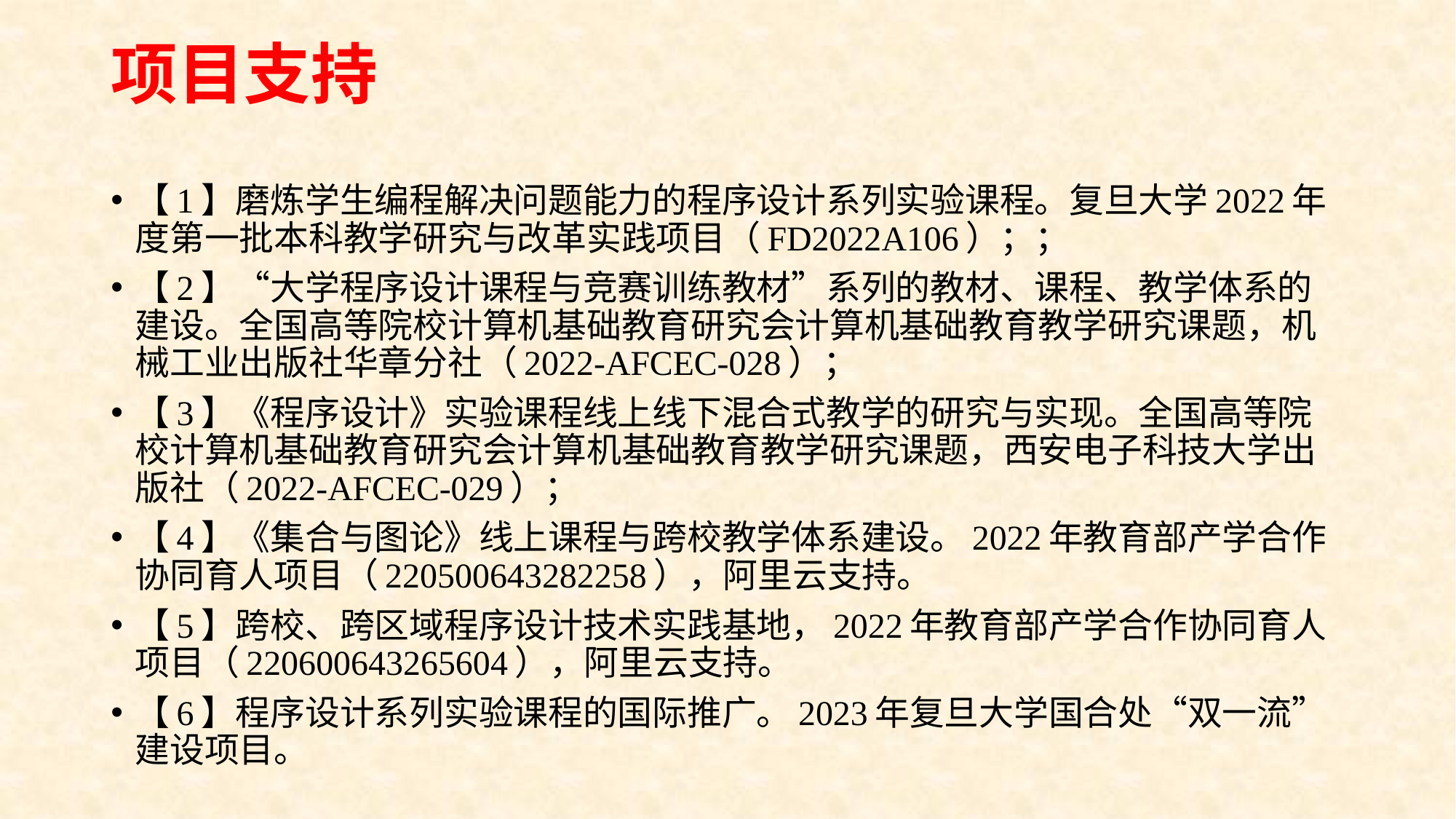

# 项目支持
【1】磨炼学生编程解决问题能力的程序设计系列实验课程。复旦大学2022年度第一批本科教学研究与改革实践项目（FD2022A106）；；
【2】“大学程序设计课程与竞赛训练教材”系列的教材、课程、教学体系的建设。全国高等院校计算机基础教育研究会计算机基础教育教学研究课题，机械工业出版社华章分社（2022-AFCEC-028）；
【3】《程序设计》实验课程线上线下混合式教学的研究与实现。全国高等院校计算机基础教育研究会计算机基础教育教学研究课题，西安电子科技大学出版社（2022-AFCEC-029）；
【4】《集合与图论》线上课程与跨校教学体系建设。2022年教育部产学合作协同育人项目（220500643282258），阿里云支持。
【5】跨校、跨区域程序设计技术实践基地，2022年教育部产学合作协同育人项目（220600643265604），阿里云支持。
【6】程序设计系列实验课程的国际推广。2023年复旦大学国合处“双一流”建设项目。